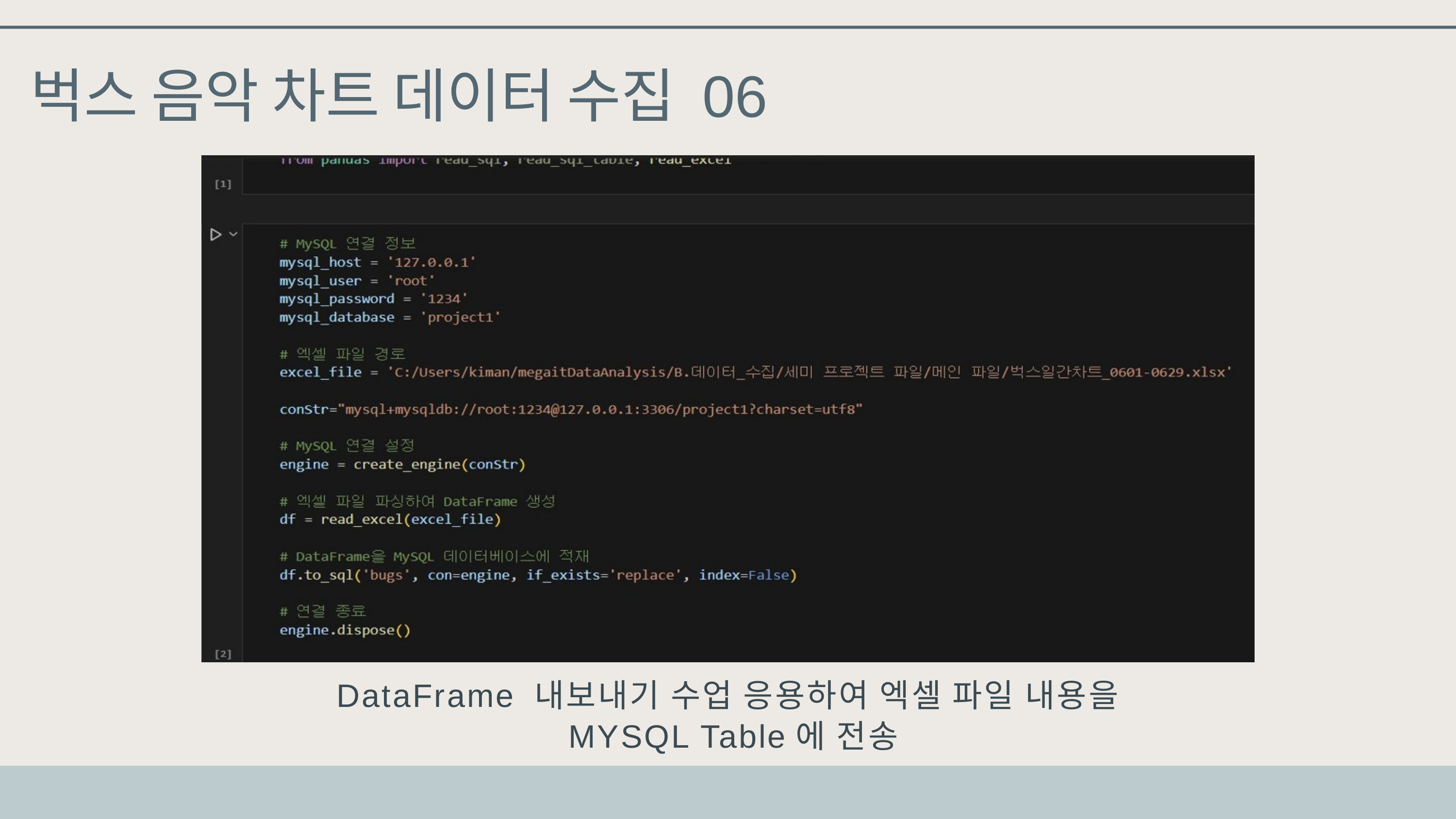

벅스 음악 차트 데이터 수집 06

DataFrame 내보내기 수업 응용하여 엑셀 파일 내용을
 MYSQL Table에 전송